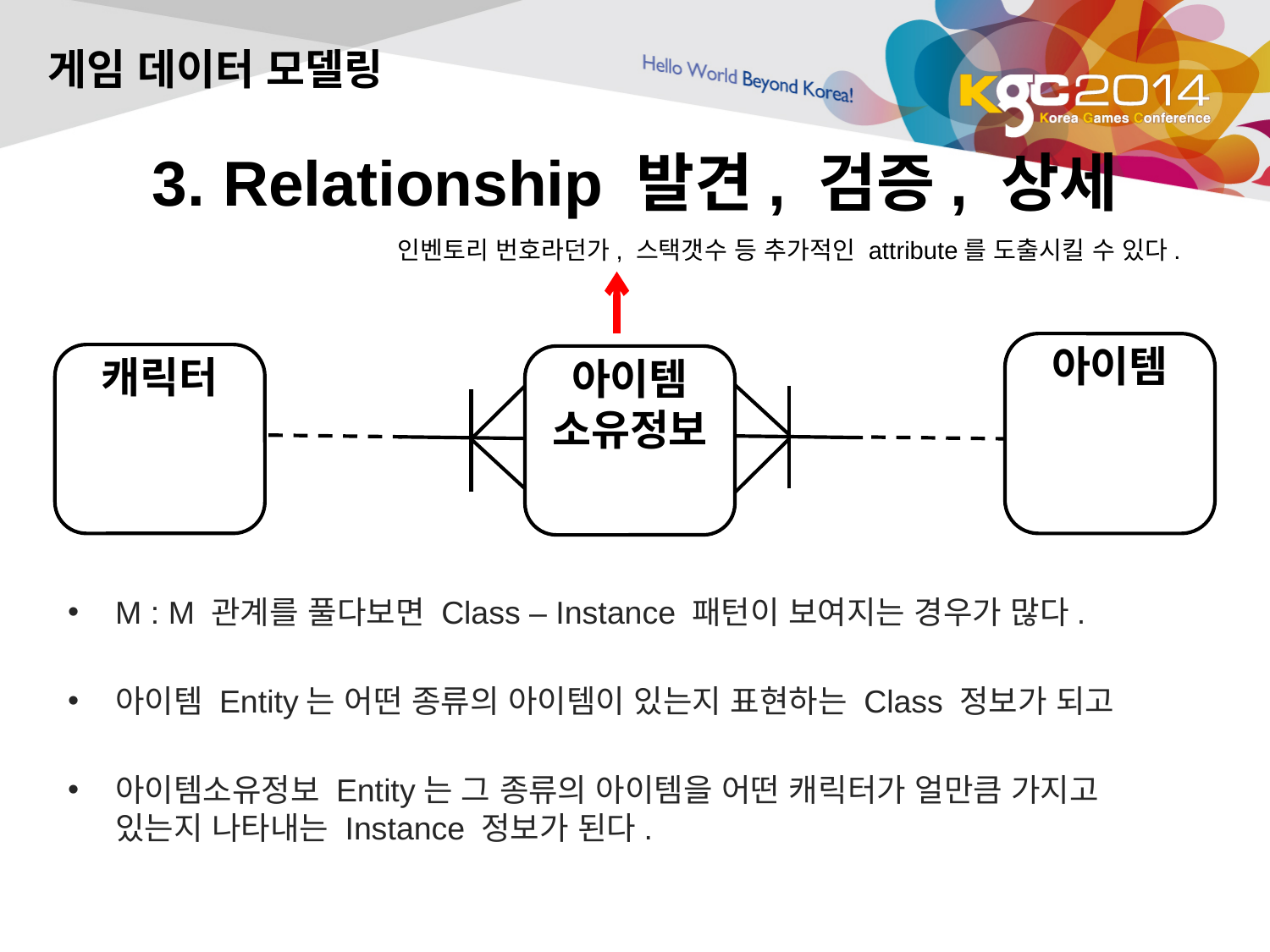

게임 데이터 모델링
# 3. Relationship 발견, 검증, 상세
인벤토리 번호라던가, 스택갯수 등 추가적인 attribute를 도출시킬 수 있다.

아이템

캐릭터

아이템
소유정보
M : M 관계를 풀다보면 Class – Instance 패턴이 보여지는 경우가 많다.

아이템 Entity는 어떤 종류의 아이템이 있는지 표현하는 Class 정보가 되고

아이템소유정보 Entity는 그 종류의 아이템을 어떤 캐릭터가 얼만큼 가지고 있는지 나타내는 Instance 정보가 된다.